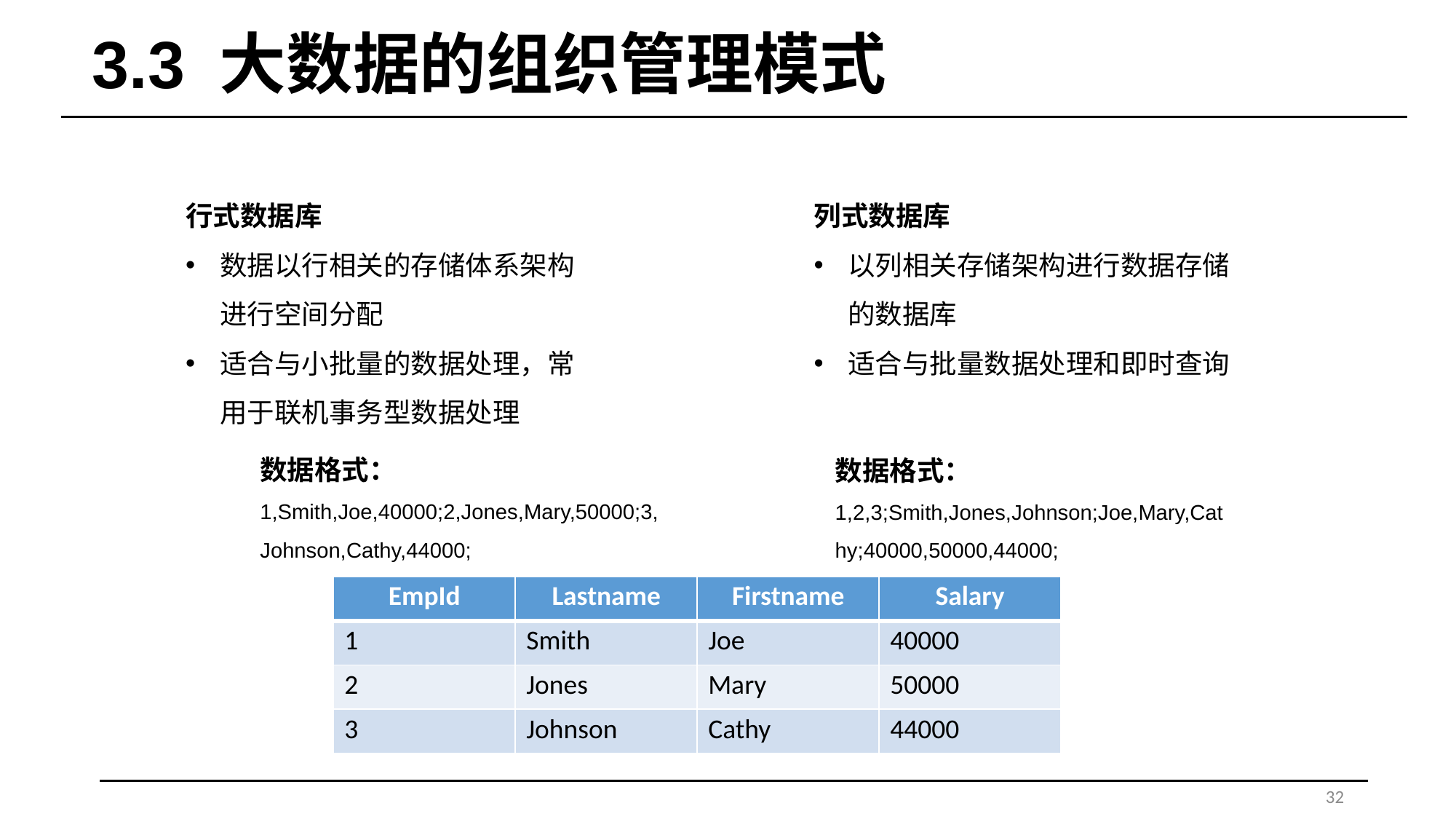

# 3.3 大数据的组织管理模式
行式数据库
数据以行相关的存储体系架构进行空间分配
适合与小批量的数据处理，常用于联机事务型数据处理
列式数据库
以列相关存储架构进行数据存储的数据库
适合与批量数据处理和即时查询
数据格式：
1,Smith,Joe,40000;2,Jones,Mary,50000;3,Johnson,Cathy,44000;
数据格式：
1,2,3;Smith,Jones,Johnson;Joe,Mary,Cathy;40000,50000,44000;
| EmpId | Lastname | Firstname | Salary |
| --- | --- | --- | --- |
| 1 | Smith | Joe | 40000 |
| 2 | Jones | Mary | 50000 |
| 3 | Johnson | Cathy | 44000 |
32